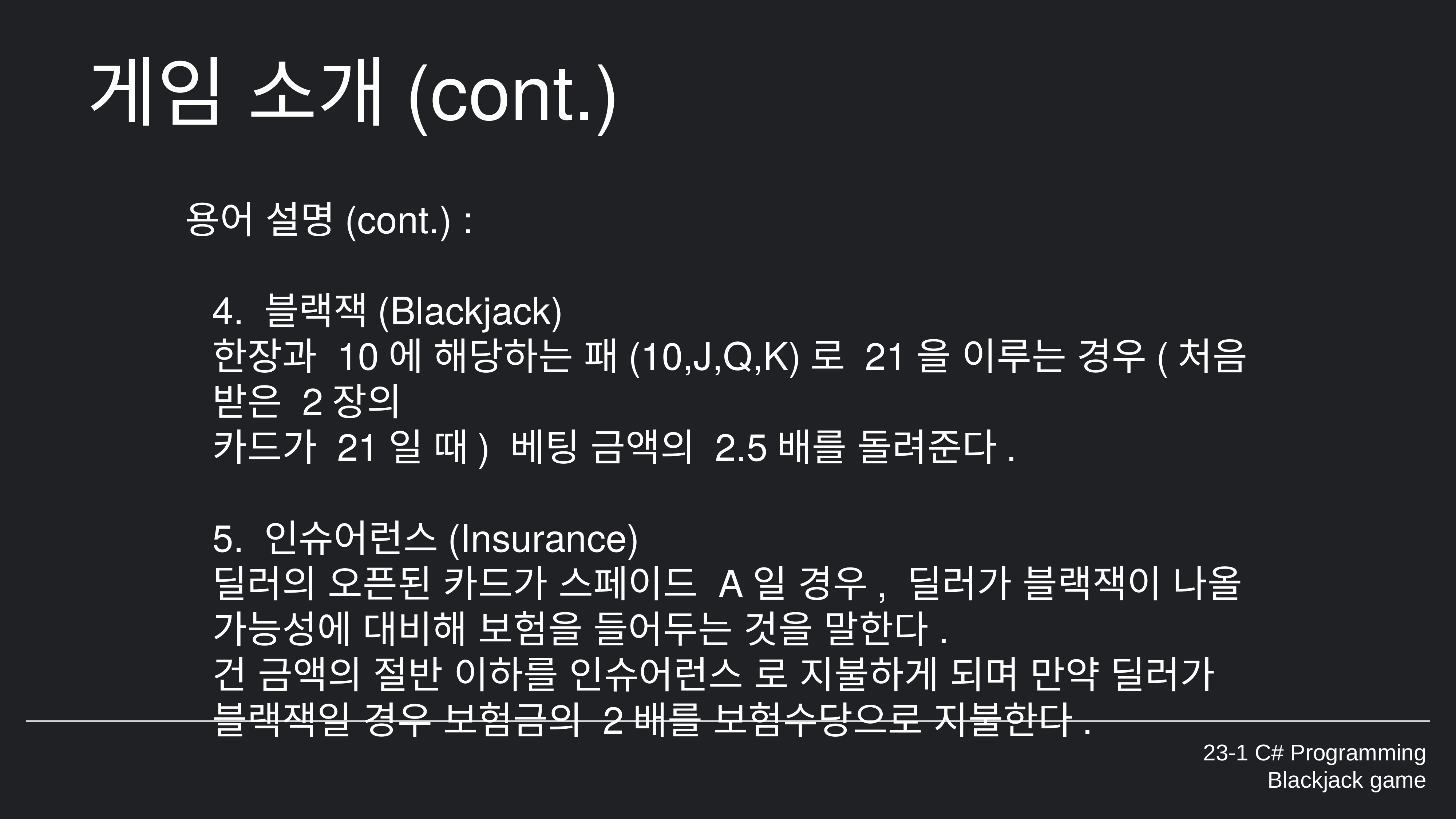

게임 소개(cont.)
용어 설명(cont.) :

4. 블랙잭(Blackjack)
한장과 10에 해당하는 패(10,J,Q,K)로 21을 이루는 경우(처음 받은 2장의
카드가 21일 때) 베팅 금액의 2.5배를 돌려준다.

5. 인슈어런스(Insurance)
딜러의 오픈된 카드가 스페이드 A일 경우, 딜러가 블랙잭이 나올 가능성에 대비해 보험을 들어두는 것을 말한다.
건 금액의 절반 이하를 인슈어런스 로 지불하게 되며 만약 딜러가 블랙잭일 경우 보험금의 2배를 보험수당으로 지불한다.
23-1 C# Programming
Blackjack game